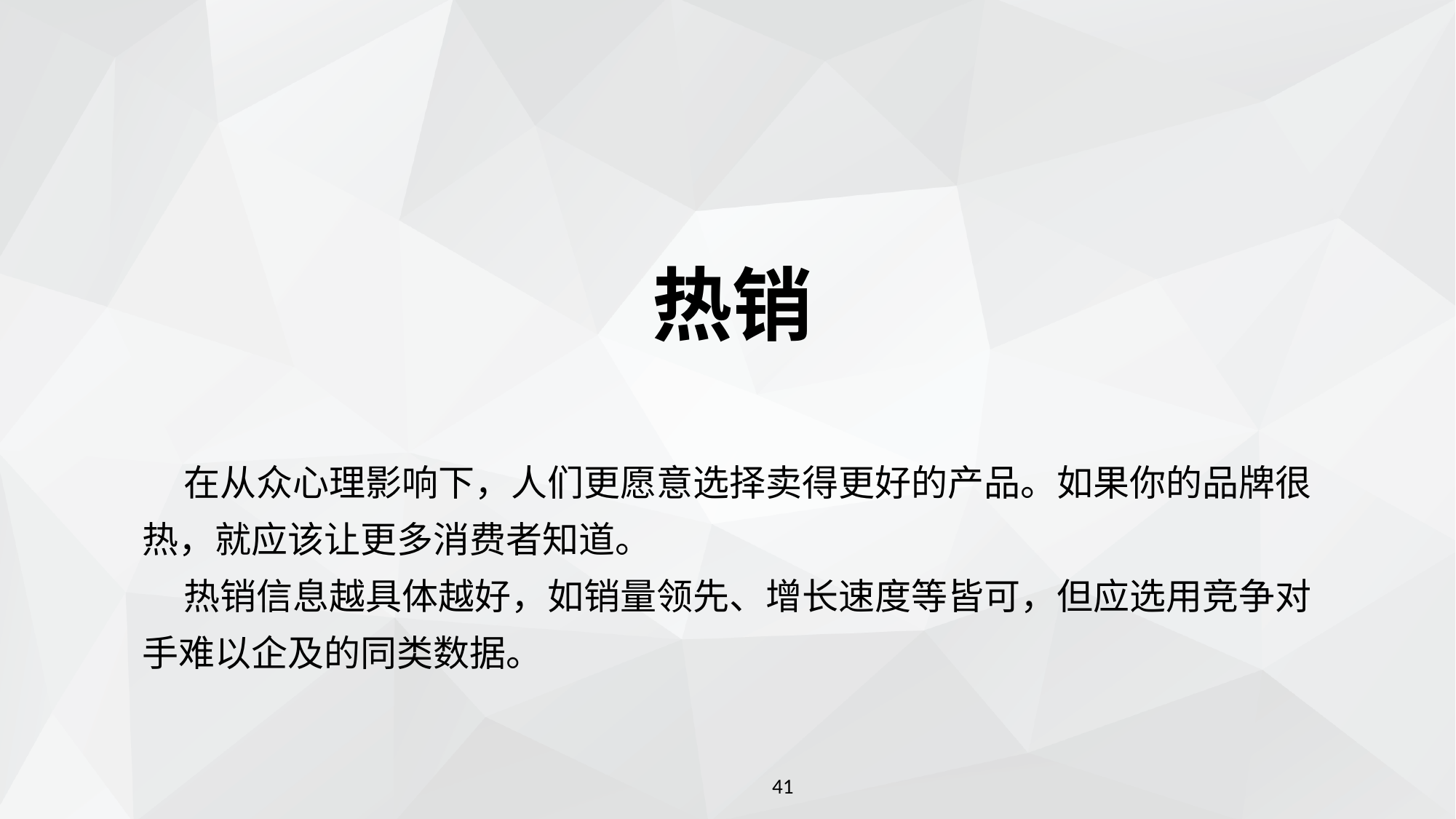

热销
    在从众心理影响下，人们更愿意选择卖得更好的产品。如果你的品牌很热，就应该让更多消费者知道。
    热销信息越具体越好，如销量领先、增长速度等皆可，但应选用竞争对手难以企及的同类数据。
41